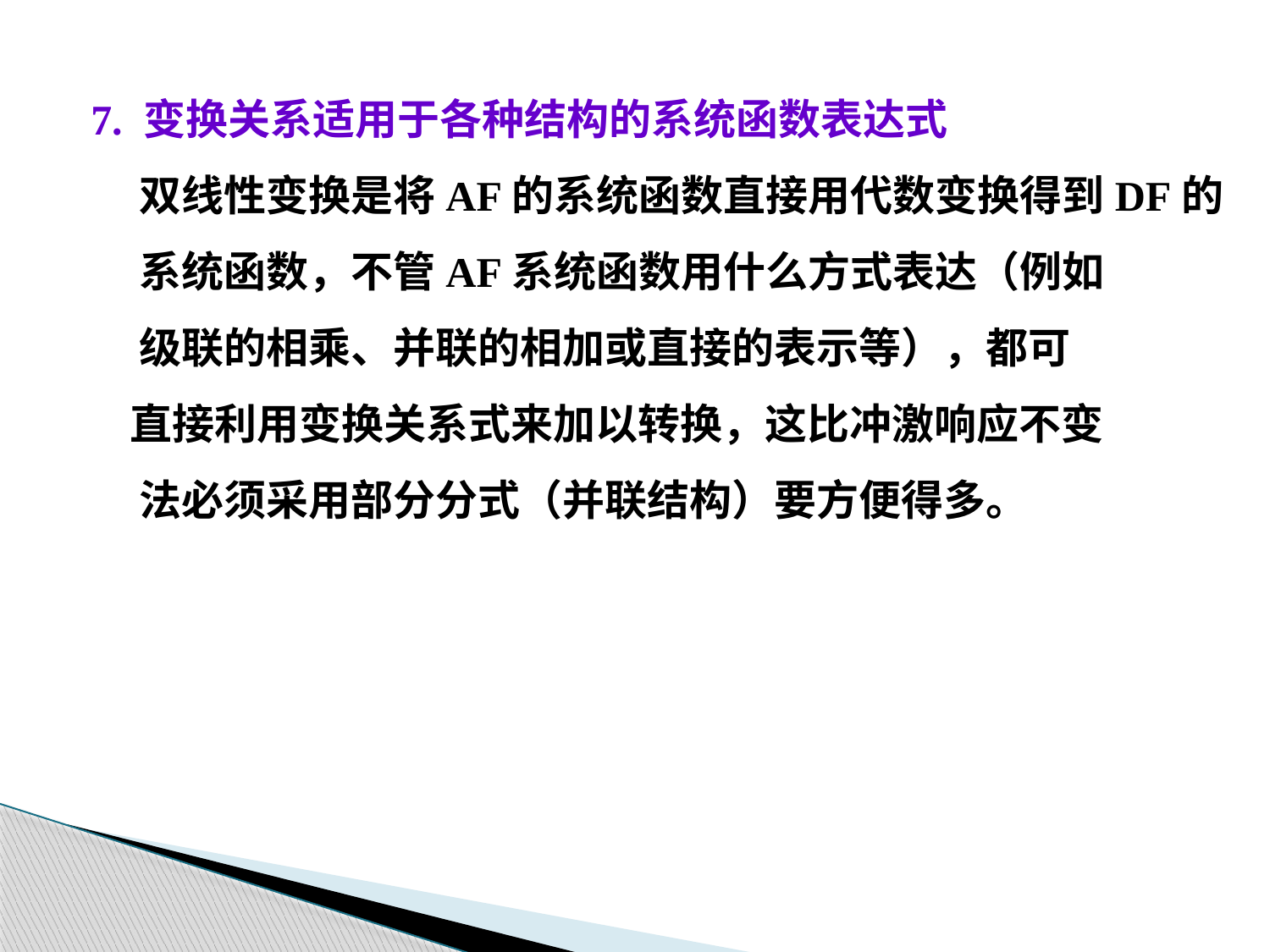

7. 变换关系适用于各种结构的系统函数表达式
    双线性变换是将AF的系统函数直接用代数变换得到DF的
    系统函数，不管AF系统函数用什么方式表达（例如
    级联的相乘、并联的相加或直接的表示等），都可
   直接利用变换关系式来加以转换，这比冲激响应不变
    法必须采用部分分式（并联结构）要方便得多。